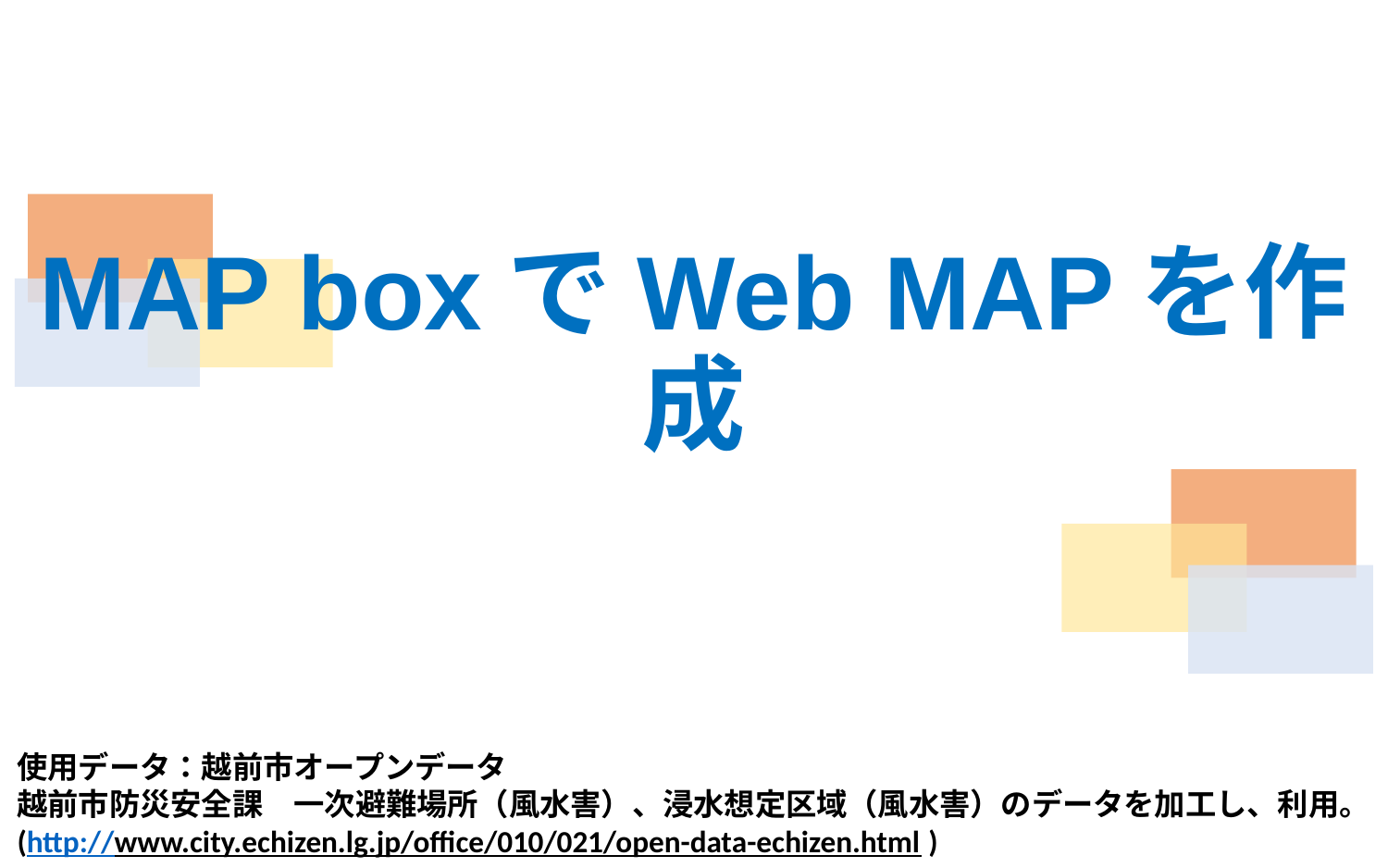

MAP boxでWeb MAPを作成
使用データ：越前市オープンデータ
越前市防災安全課　一次避難場所（風水害）、浸水想定区域（風水害）のデータを加工し、利用。
(http://www.city.echizen.lg.jp/office/010/021/open-data-echizen.html )